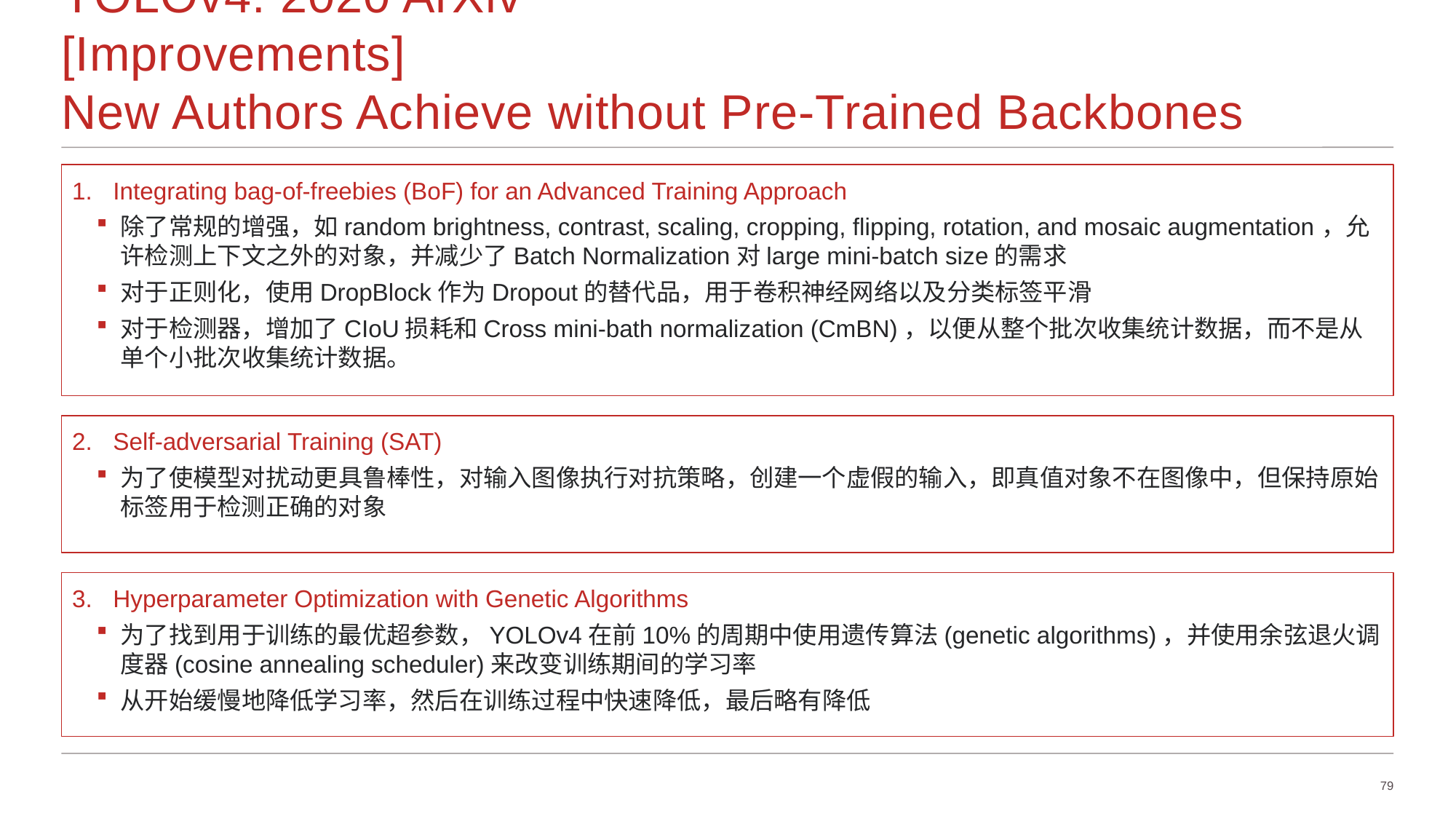

# YOLOv4: 2020 ArXiv						[Improvements] New Authors Achieve without Pre-Trained Backbones
Integrating bag-of-freebies (BoF) for an Advanced Training Approach
除了常规的增强，如random brightness, contrast, scaling, cropping, flipping, rotation, and mosaic augmentation，允许检测上下文之外的对象，并减少了Batch Normalization对large mini-batch size的需求
对于正则化，使用DropBlock作为Dropout的替代品，用于卷积神经网络以及分类标签平滑
对于检测器，增加了CIoU损耗和Cross mini-bath normalization (CmBN)，以便从整个批次收集统计数据，而不是从单个小批次收集统计数据。
Self-adversarial Training (SAT)
为了使模型对扰动更具鲁棒性，对输入图像执行对抗策略，创建一个虚假的输入，即真值对象不在图像中，但保持原始标签用于检测正确的对象
Hyperparameter Optimization with Genetic Algorithms
为了找到用于训练的最优超参数，YOLOv4在前10%的周期中使用遗传算法(genetic algorithms)，并使用余弦退火调度器(cosine annealing scheduler)来改变训练期间的学习率
从开始缓慢地降低学习率，然后在训练过程中快速降低，最后略有降低